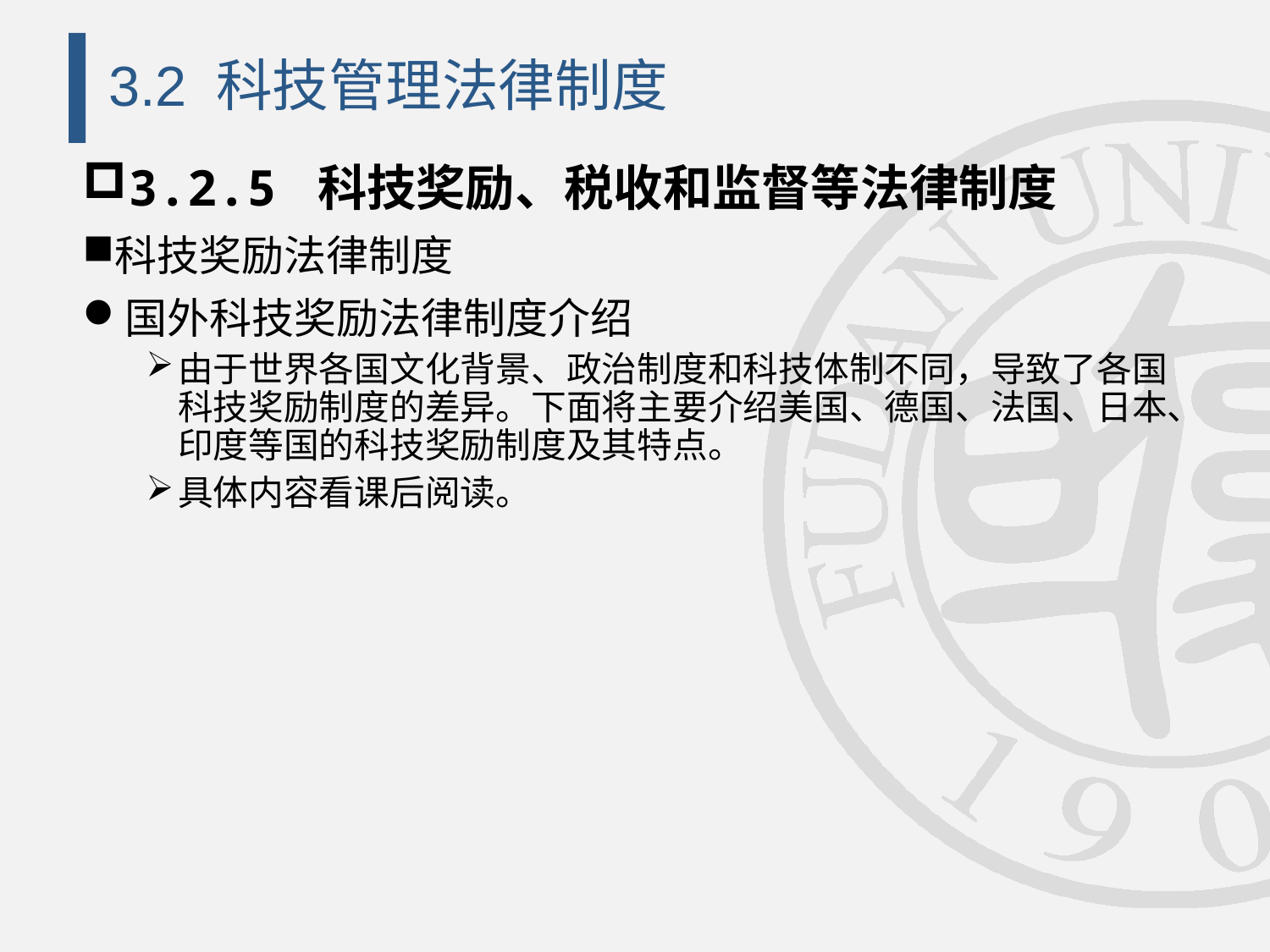

# 3.2 科技管理法律制度
3.2.5 科技奖励、税收和监督等法律制度
科技奖励法律制度
国外科技奖励法律制度介绍
由于世界各国文化背景、政治制度和科技体制不同，导致了各国科技奖励制度的差异。下面将主要介绍美国、德国、法国、日本、印度等国的科技奖励制度及其特点。
具体内容看课后阅读。